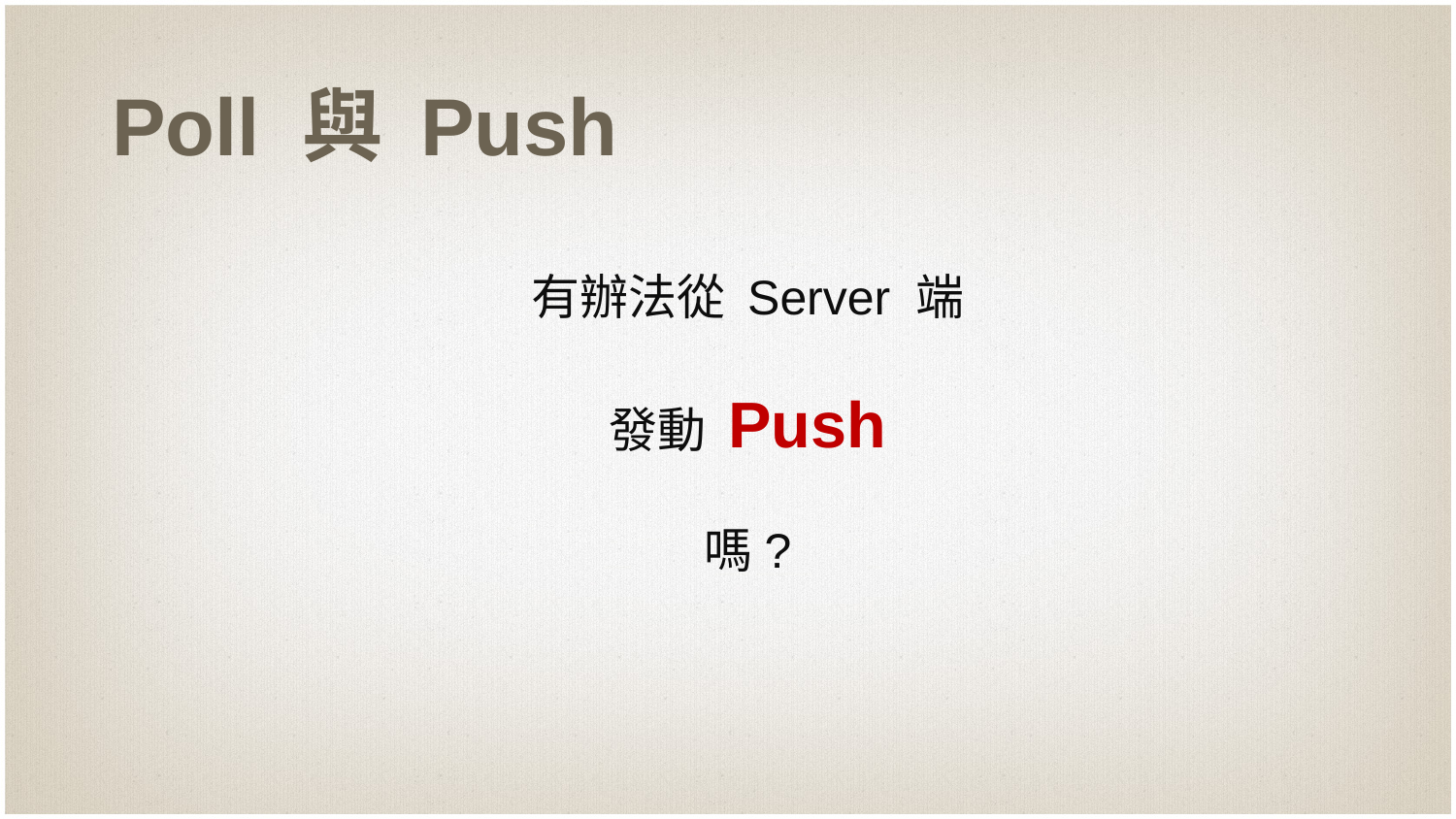

# Poll 與 Push
有辦法從 Server 端

發動 Push

嗎?